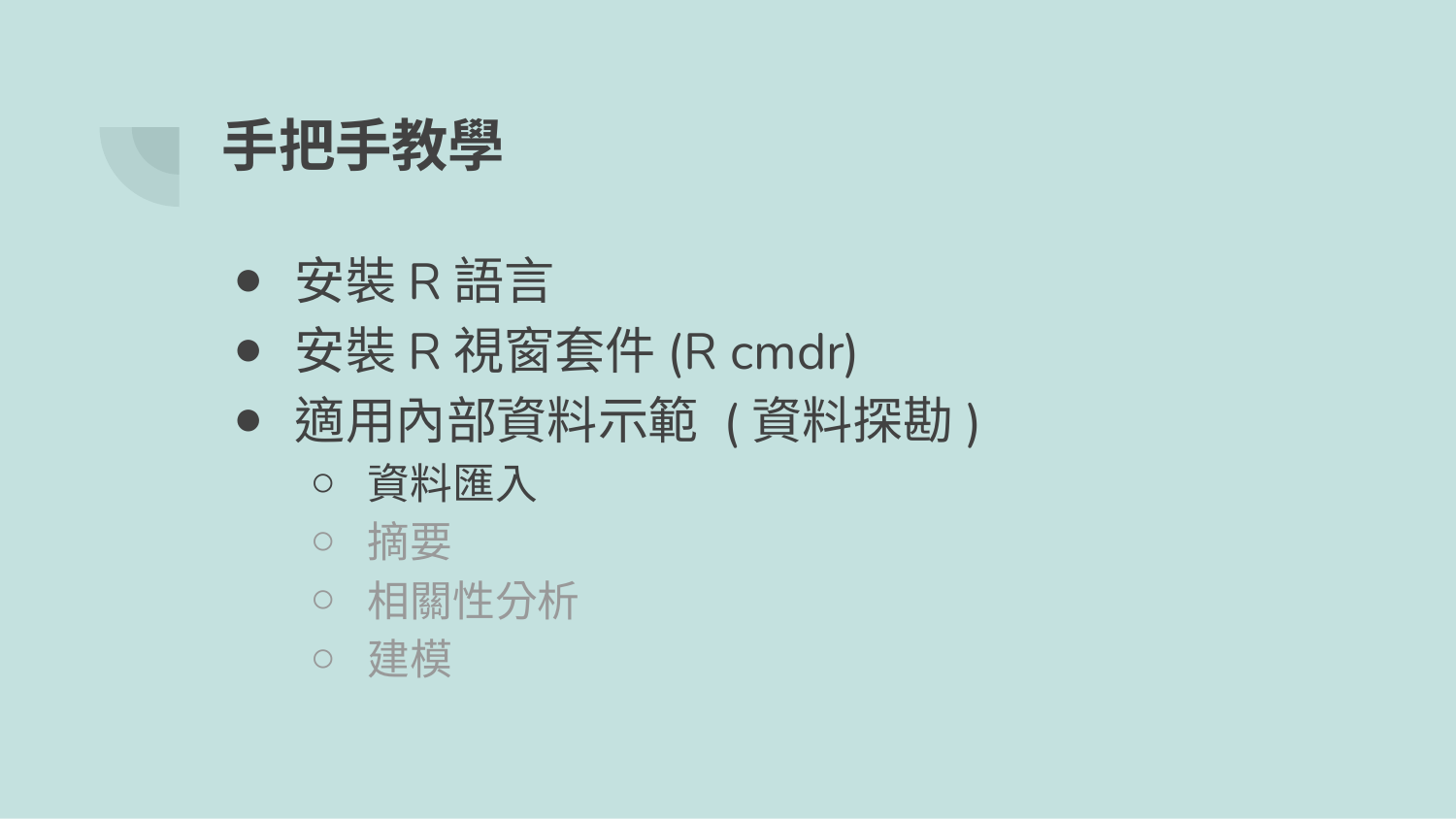

# 手把手教學
安裝R語言
安裝R視窗套件(R cmdr)
適用內部資料示範 (資料探勘)
資料匯入
摘要
相關性分析
建模